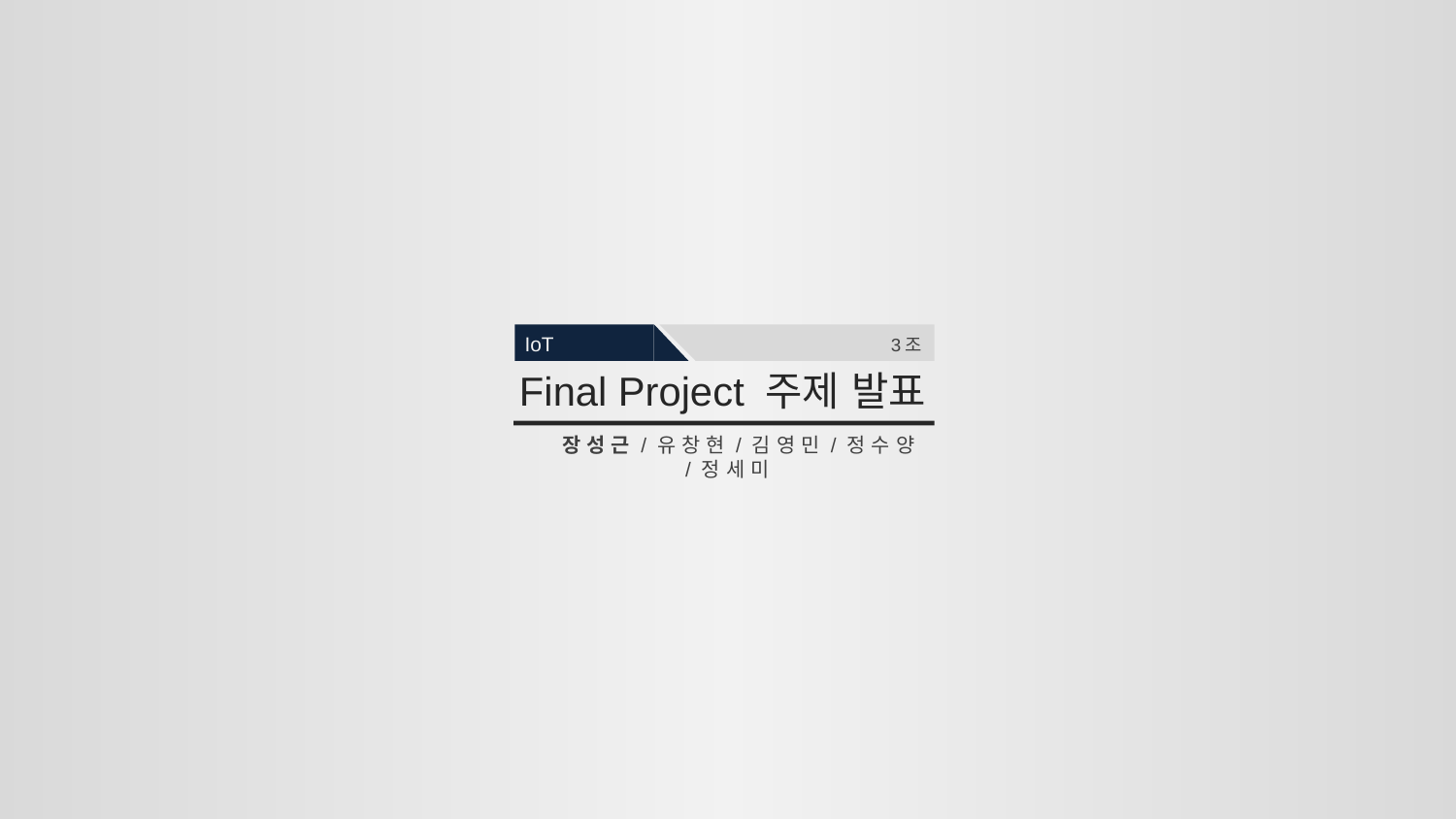

IoT

3조
Final Project 주제 발표

  장성근/유창현/김영민/정수양/정세미